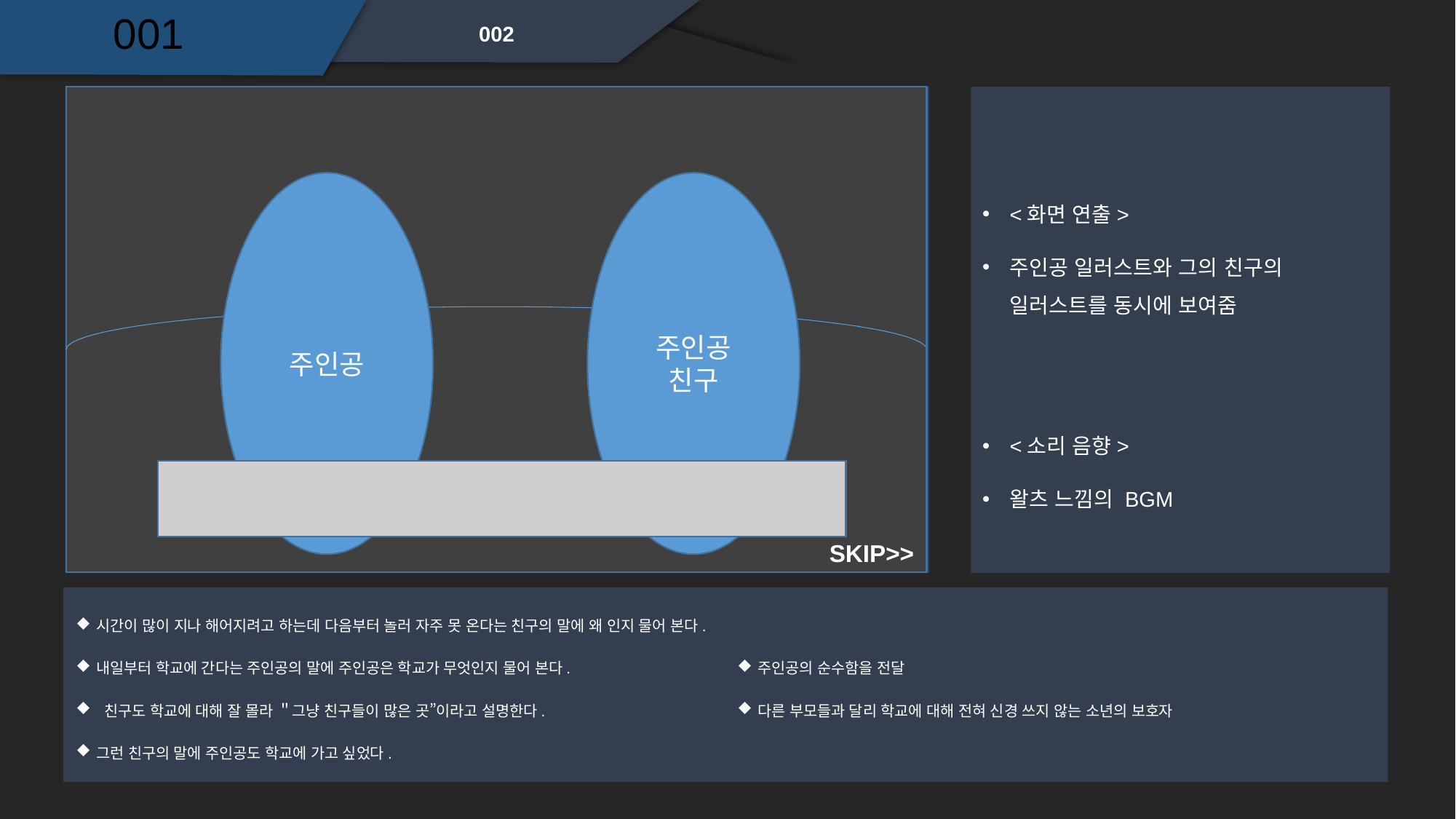

001
002

<화면 연출>
주인공 일러스트와 그의 친구의 일러스트를 동시에 보여줌
주인공
주인공
친구

<소리 음향>
왈츠 느낌의 BGM

SKIP>>
시간이 많이 지나 해어지려고 하는데 다음부터 놀러 자주 못 온다는 친구의 말에 왜 인지 물어 본다.
내일부터 학교에 간다는 주인공의 말에 주인공은 학교가 무엇인지 물어 본다.
 친구도 학교에 대해 잘 몰라 ＂그냥 친구들이 많은 곳”이라고 설명한다.
그런 친구의 말에 주인공도 학교에 가고 싶었다.
주인공의 순수함을 전달
다른 부모들과 달리 학교에 대해 전혀 신경 쓰지 않는 소년의 보호자